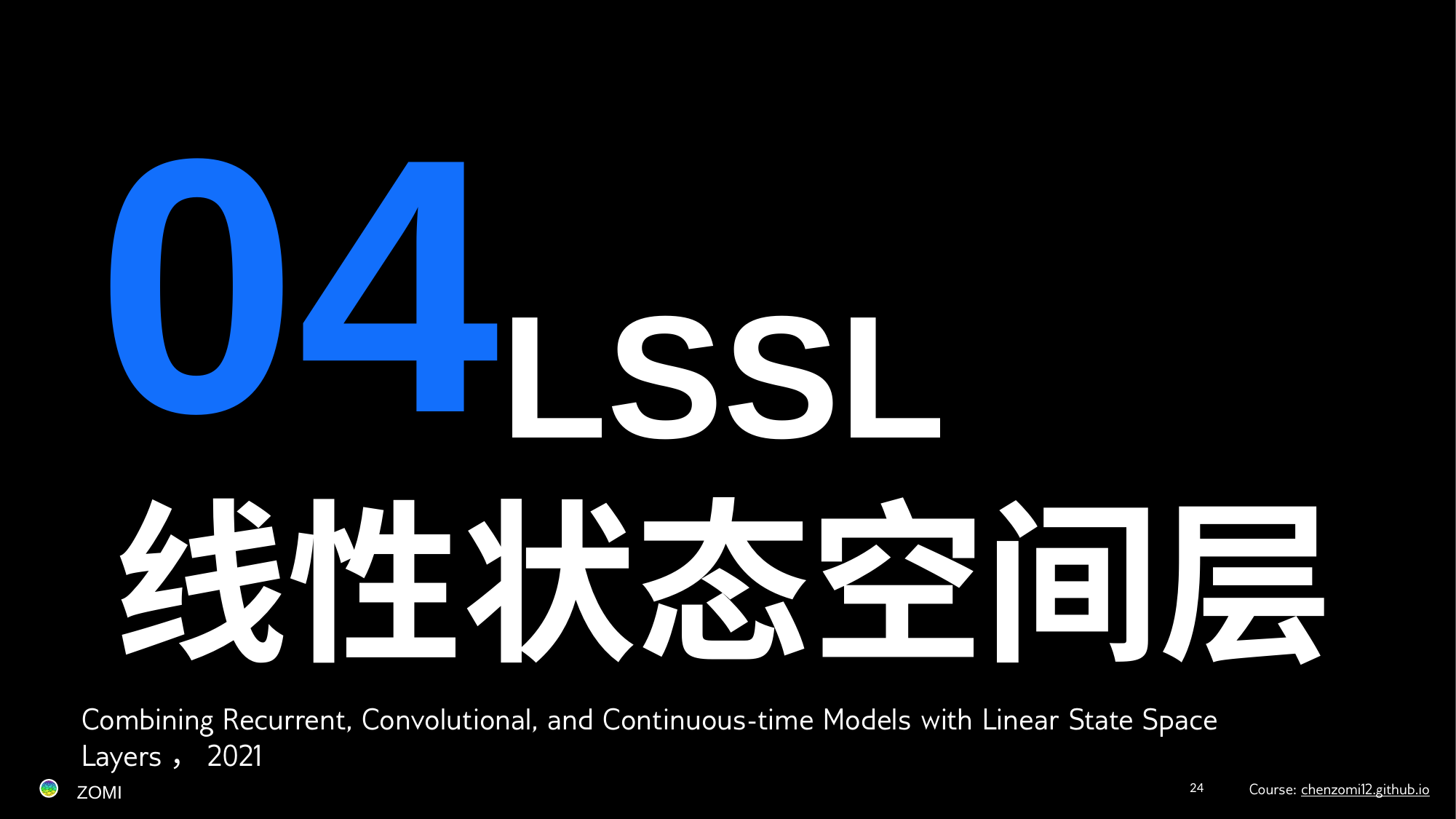

04
LSSL
线性状态空间层
Combining Recurrent, Convolutional, and Continuous-time Models with Linear State Space Layers，2021